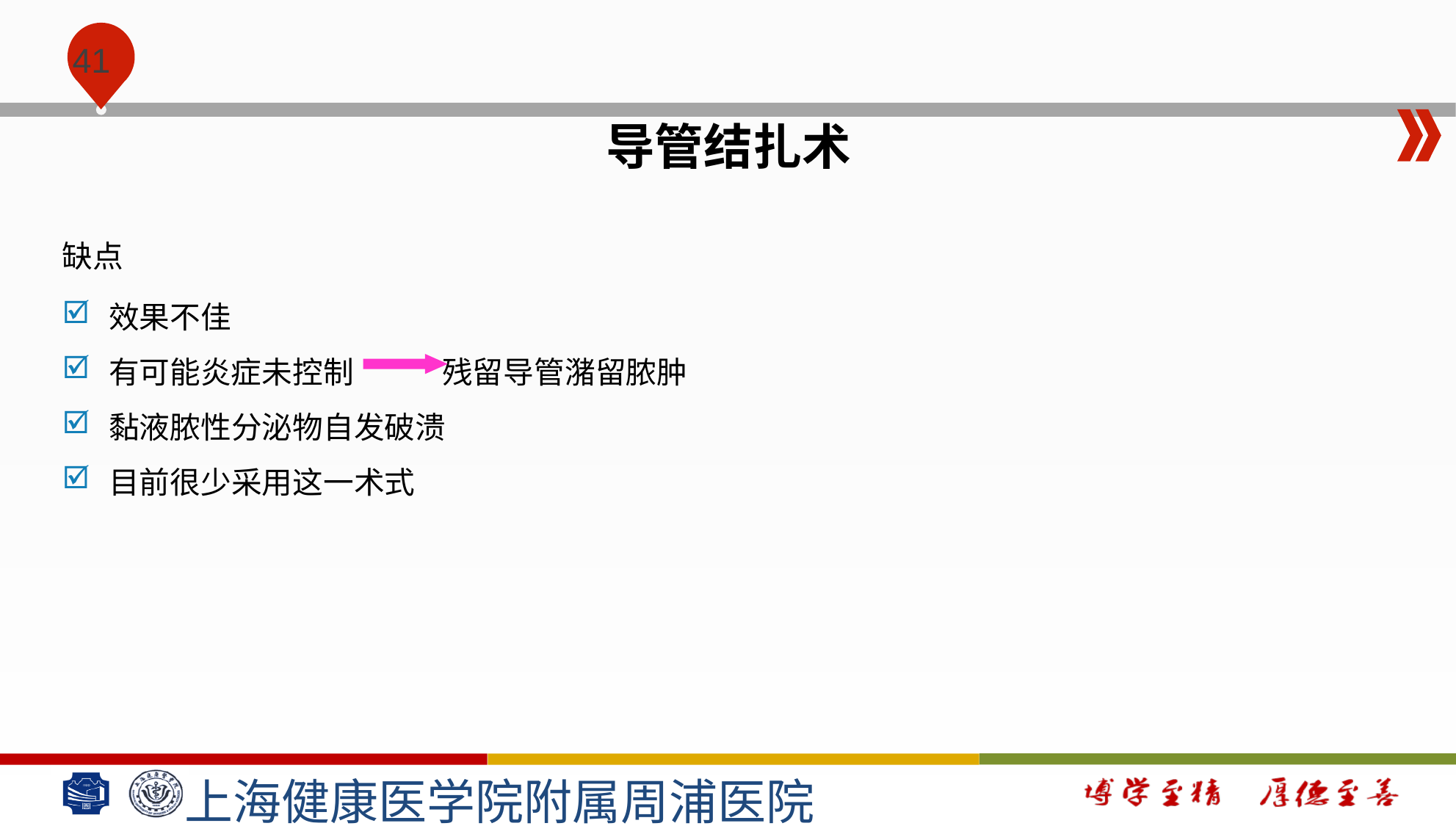

#

导管结扎术
缺点
效果不佳
有可能炎症未控制             残留导管潴留脓肿
黏液脓性分泌物自发破溃
目前很少采用这一术式